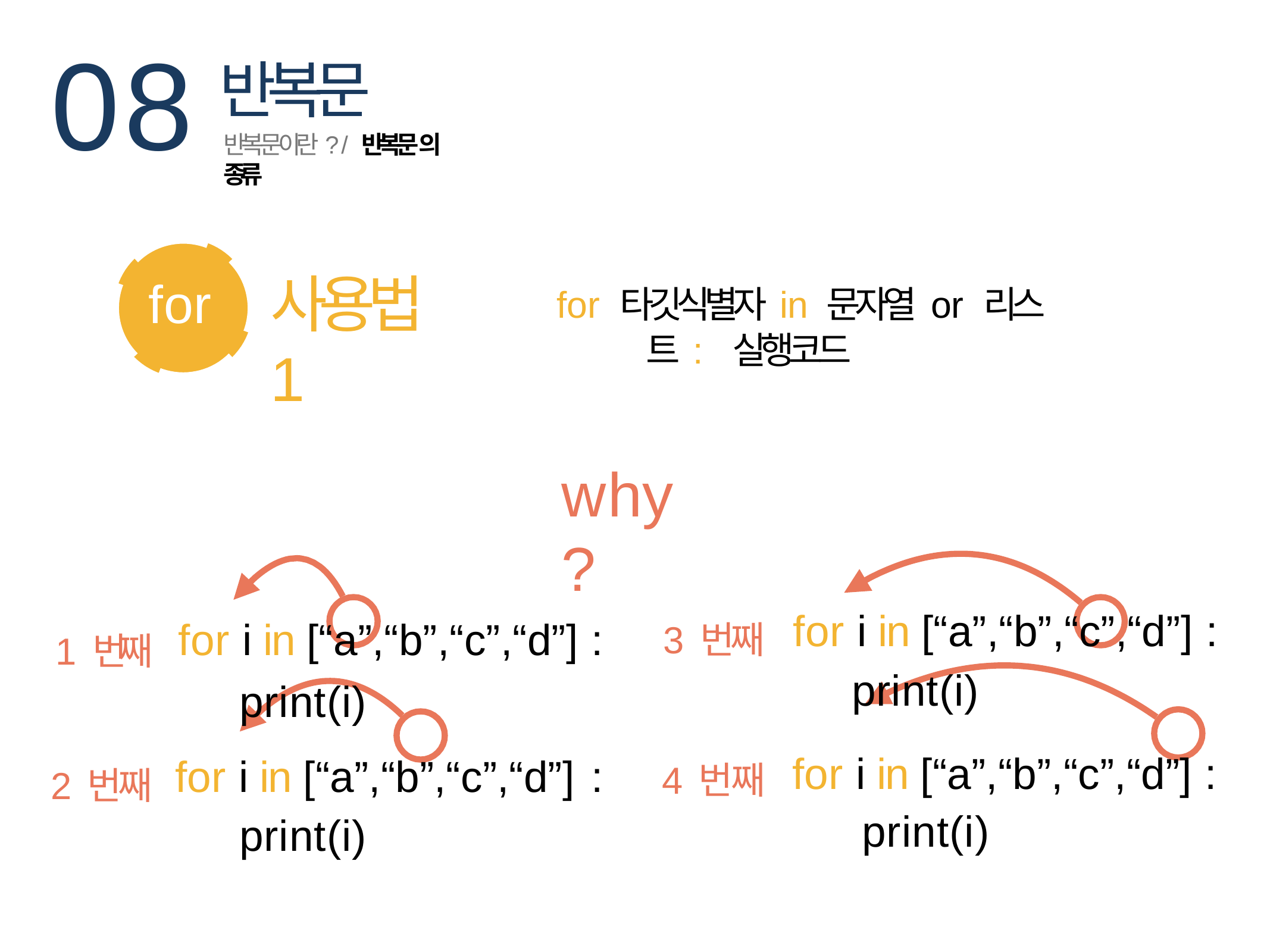

08
for
반복문
반복문이란? / 반복문의 종류

사용법 1
for 타깃식별자 in 문자열 or 리스트 :  실행코드
why?

3번째  for i in [“a”,“b”,“c”,“d”] :
print(i)
4번째	for i in [“a”,“b”,“c”,“d”] :
print(i)
1번째	for i in [“a”,“b”,“c”,“d”] :
print(i)
2번째 for i in [“a”,“b”,“c”,“d”] :
print(i)